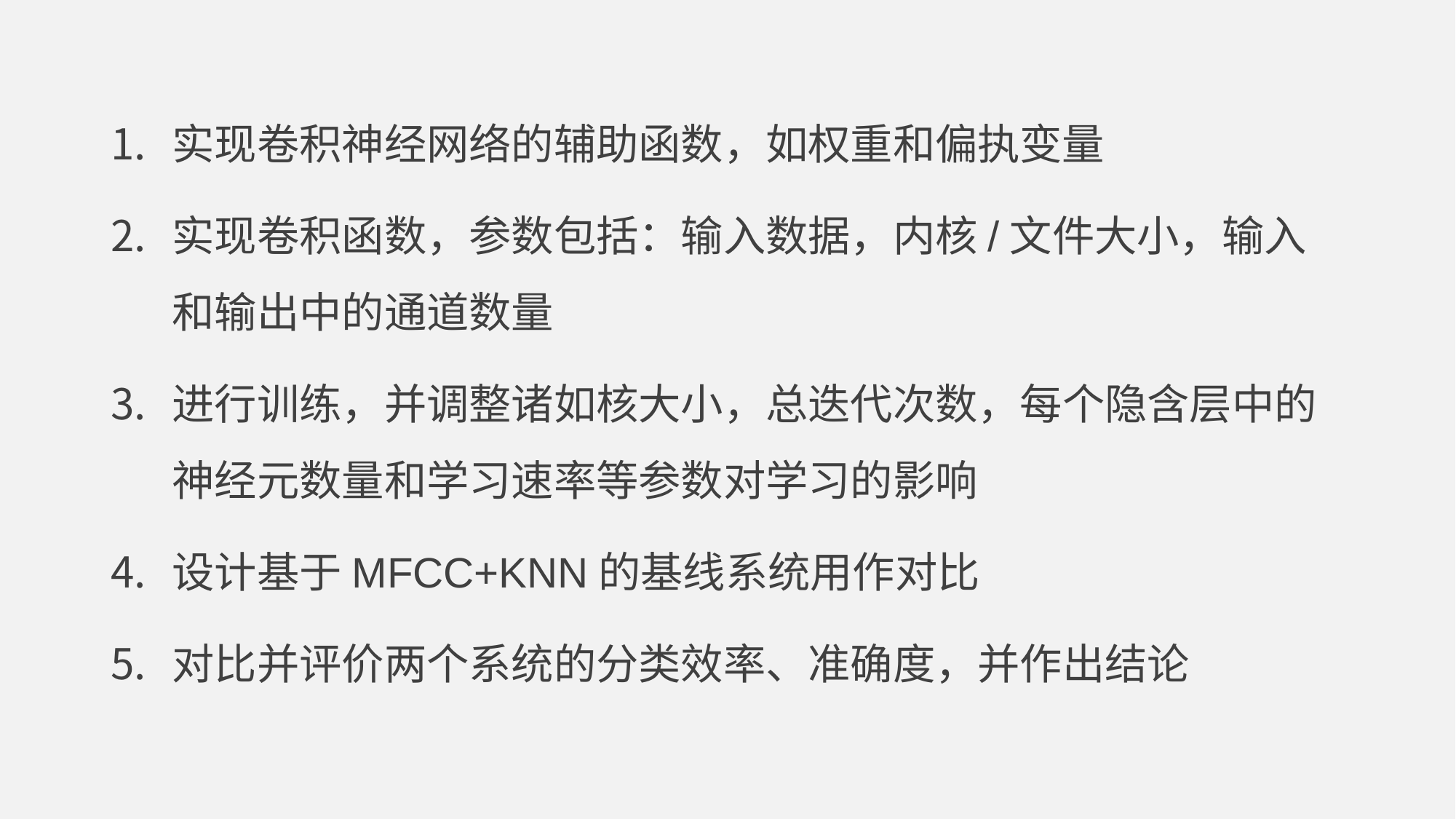

实现卷积神经网络的辅助函数，如权重和偏执变量
实现卷积函数，参数包括：输入数据，内核/文件大小，输入和输出中的通道数量
进行训练，并调整诸如核大小，总迭代次数，每个隐含层中的神经元数量和学习速率等参数对学习的影响
设计基于MFCC+KNN的基线系统用作对比
对比并评价两个系统的分类效率、准确度，并作出结论